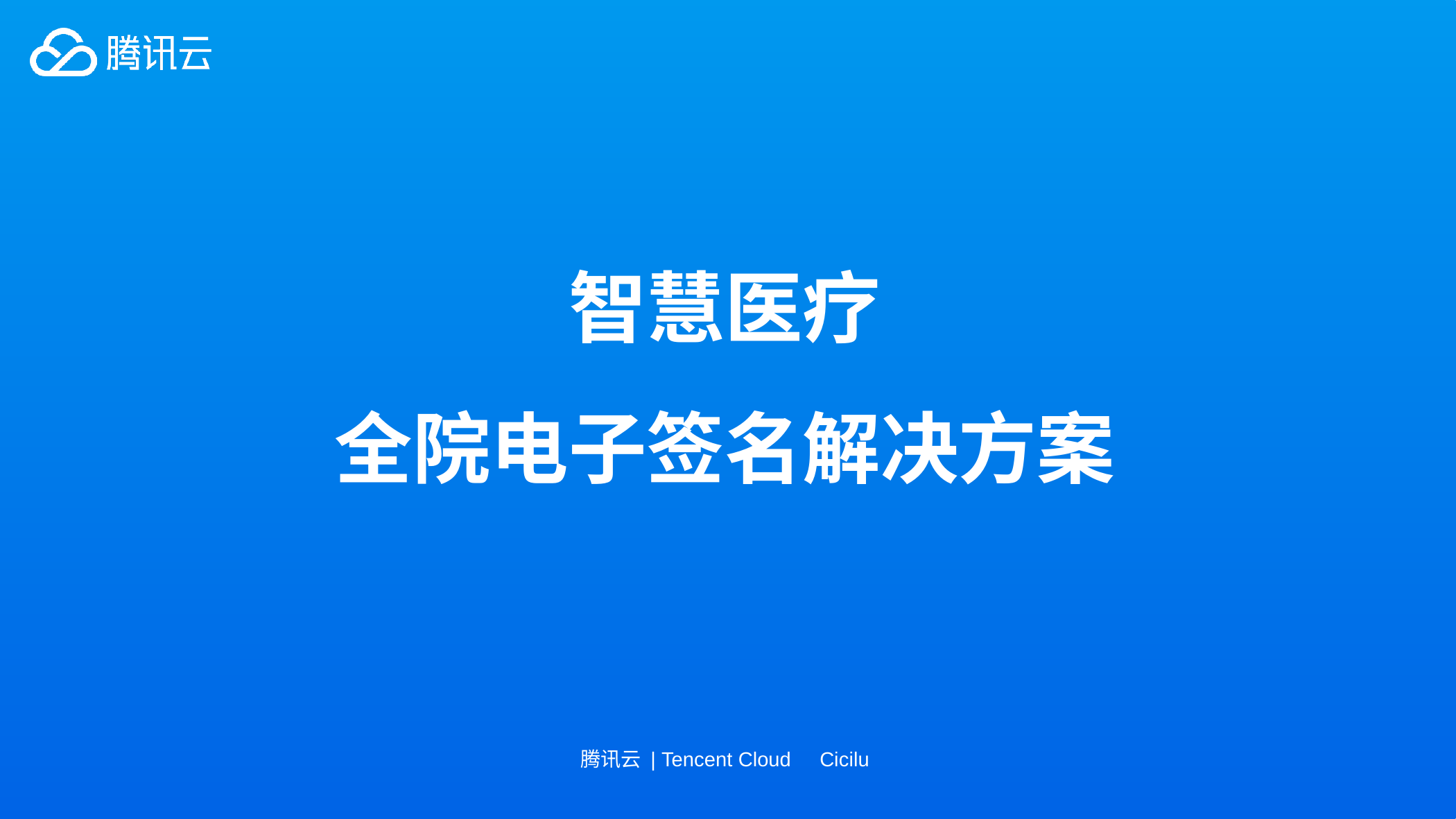

智慧医疗
全院电子签名解决方案
腾讯云 | Tencent Cloud     Cicilu